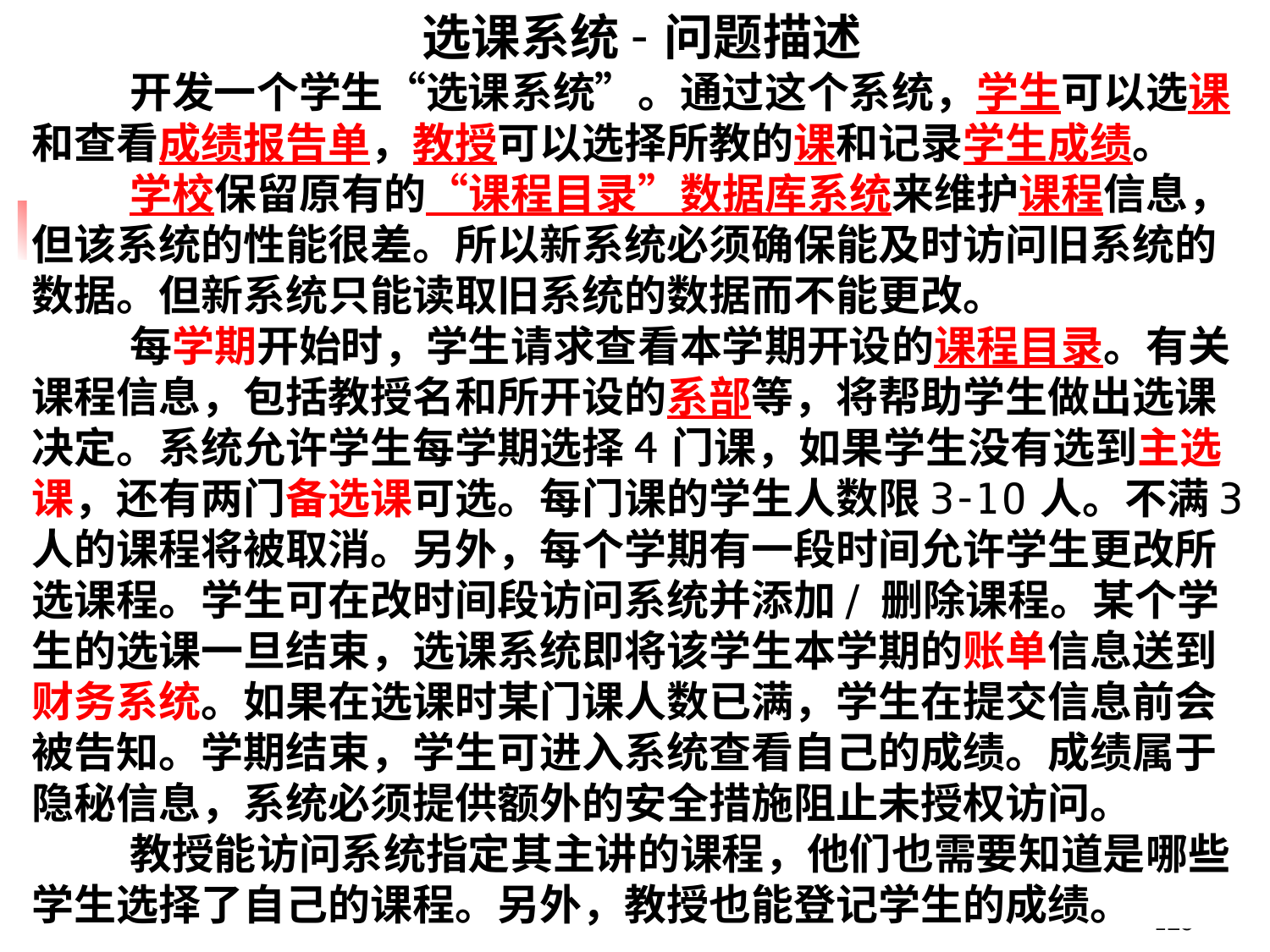

选课系统-问题描述
开发一个学生“选课系统”。通过这个系统，学生可以选课和查看成绩报告单，教授可以选择所教的课和记录学生成绩。
学校保留原有的“课程目录”数据库系统来维护课程信息，但该系统的性能很差。所以新系统必须确保能及时访问旧系统的数据。但新系统只能读取旧系统的数据而不能更改。
每学期开始时，学生请求查看本学期开设的课程目录。有关课程信息，包括教授名和所开设的系部等，将帮助学生做出选课决定。系统允许学生每学期选择4门课，如果学生没有选到主选课，还有两门备选课可选。每门课的学生人数限3-10人。不满3人的课程将被取消。另外，每个学期有一段时间允许学生更改所选课程。学生可在改时间段访问系统并添加/删除课程。某个学生的选课一旦结束，选课系统即将该学生本学期的账单信息送到财务系统。如果在选课时某门课人数已满，学生在提交信息前会被告知。学期结束，学生可进入系统查看自己的成绩。成绩属于隐秘信息，系统必须提供额外的安全措施阻止未授权访问。
教授能访问系统指定其主讲的课程，他们也需要知道是哪些学生选择了自己的课程。另外，教授也能登记学生的成绩。
128